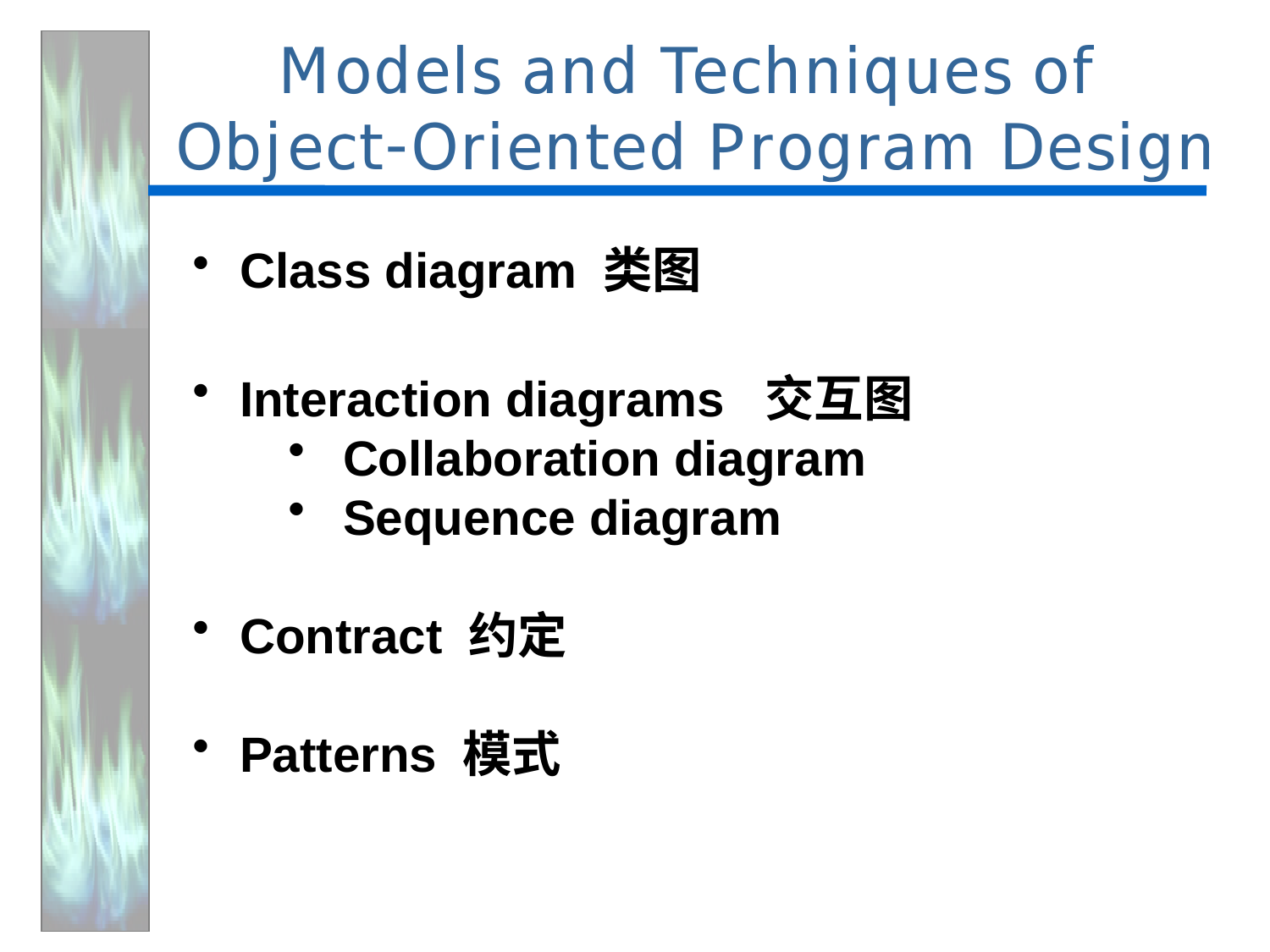

# Models and Techniques of Object-Oriented Program Design
Class diagram 类图

Interaction diagrams  交互图
Collaboration diagram
Sequence diagram

Contract 约定

Patterns 模式